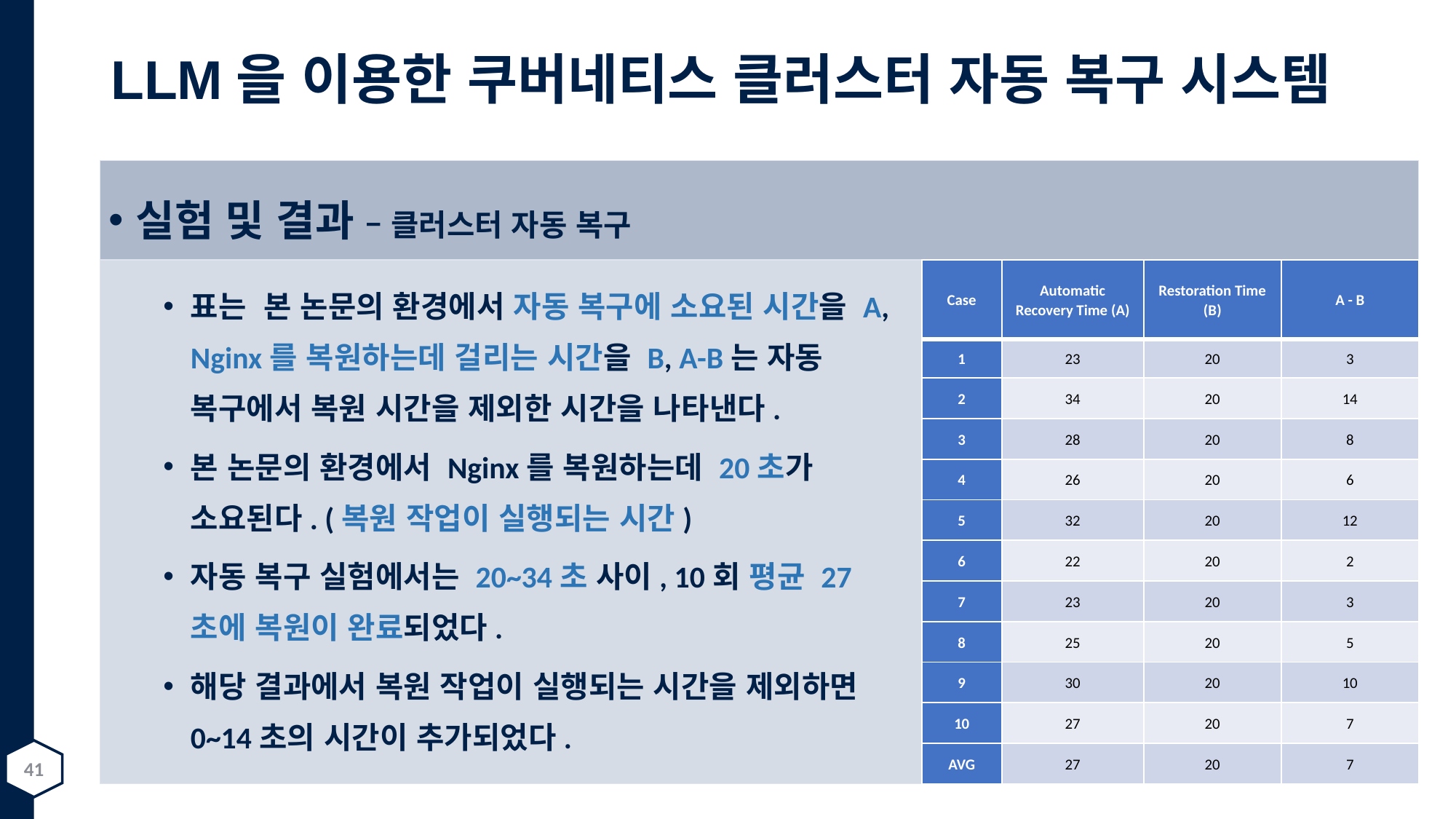

# LLM을 이용한 쿠버네티스 클러스터 자동 복구 시스템
실험 및 결과 – 클러스터 자동 복구
표는  본 논문의 환경에서 자동 복구에 소요된 시간을 A, Nginx를 복원하는데 걸리는 시간을 B, A-B는 자동 복구에서 복원 시간을 제외한 시간을 나타낸다.
본 논문의 환경에서 Nginx를 복원하는데 20초가 소요된다. (복원 작업이 실행되는 시간)
자동 복구 실험에서는 20~34초 사이, 10회 평균 27초에 복원이 완료되었다.
해당 결과에서 복원 작업이 실행되는 시간을 제외하면 0~14초의 시간이 추가되었다.
| Case | Automatic Recovery Time (A) | Restoration Time (B) | A - B |
| --- | --- | --- | --- |
| 1 | 23 | 20 | 3 |
| 2 | 34 | 20 | 14 |
| 3 | 28 | 20 | 8 |
| 4 | 26 | 20 | 6 |
| 5 | 32 | 20 | 12 |
| 6 | 22 | 20 | 2 |
| 7 | 23 | 20 | 3 |
| 8 | 25 | 20 | 5 |
| 9 | 30 | 20 | 10 |
| 10 | 27 | 20 | 7 |
| AVG | 27 | 20 | 7 |
41